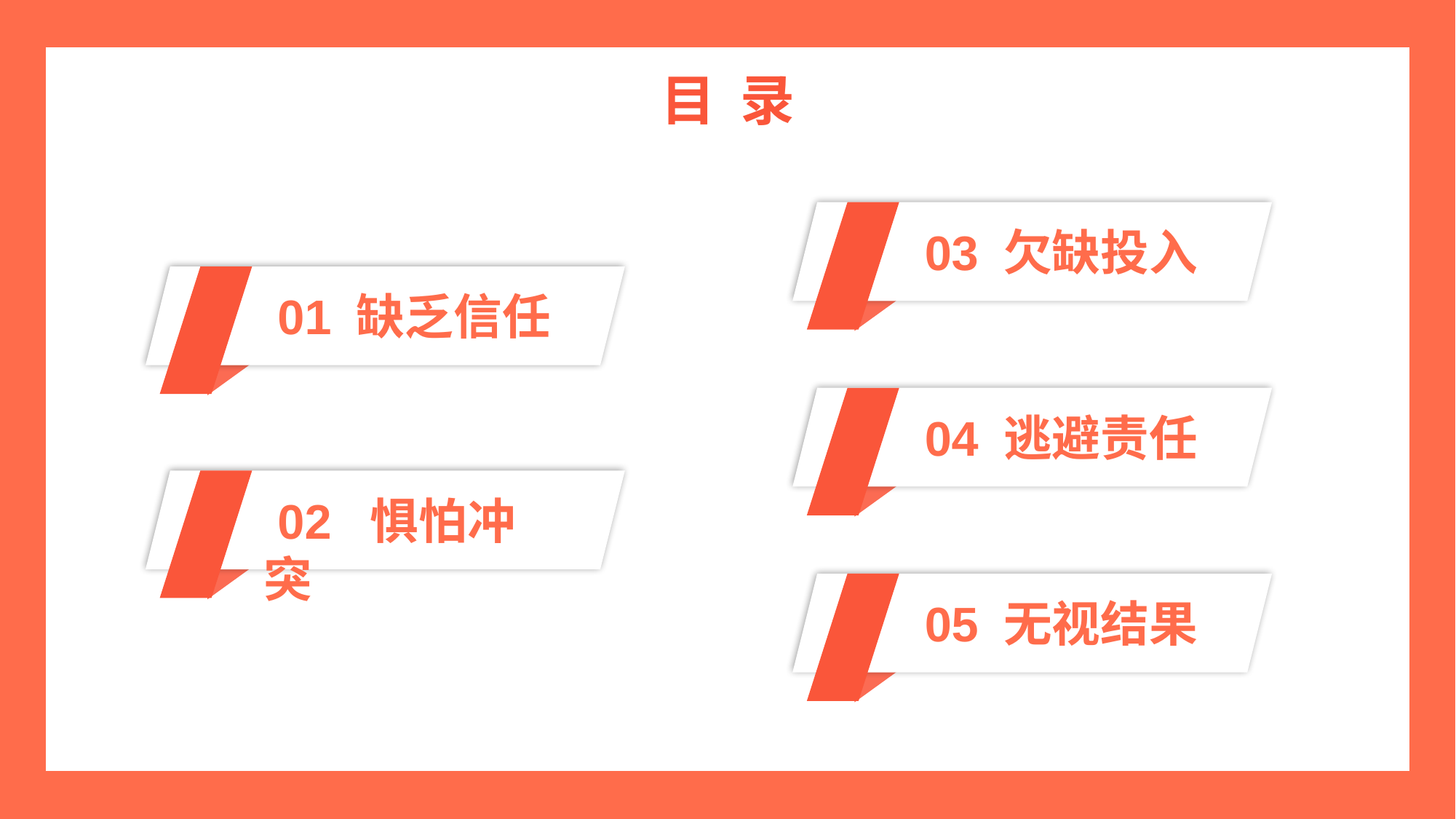

目  录

 03 欠缺投入

 01 缺乏信任

 04 逃避责任

 02  惧怕冲突

 05 无视结果